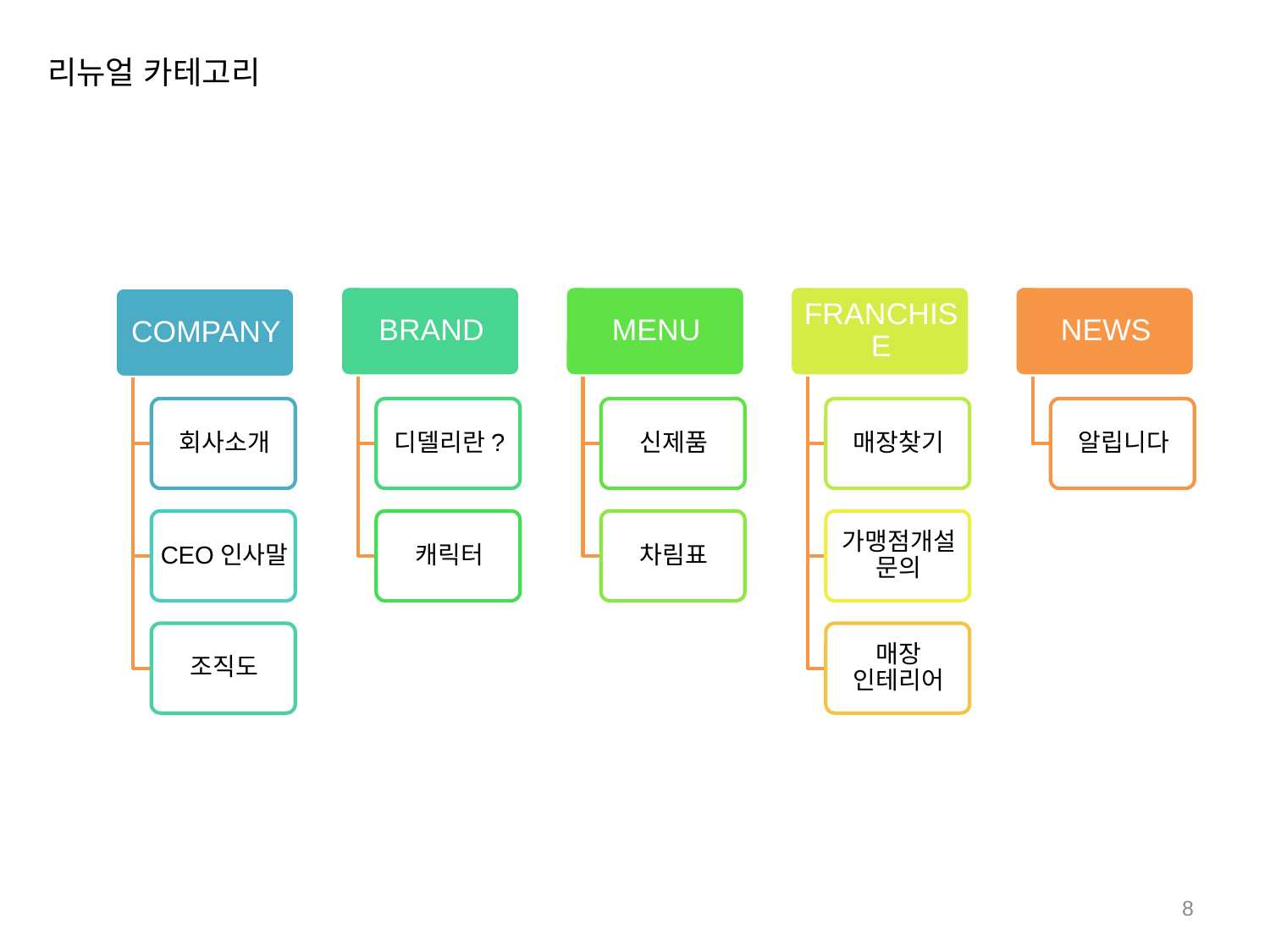

리뉴얼 카테고리
COMPANY
회사소개
CEO인사말
조직도
BRAND
디델리란?
캐릭터
MENU
신제품
차림표
FRANCHISE
매장찾기
가맹점개설문의
매장 인테리어
NEWS
알립니다
8